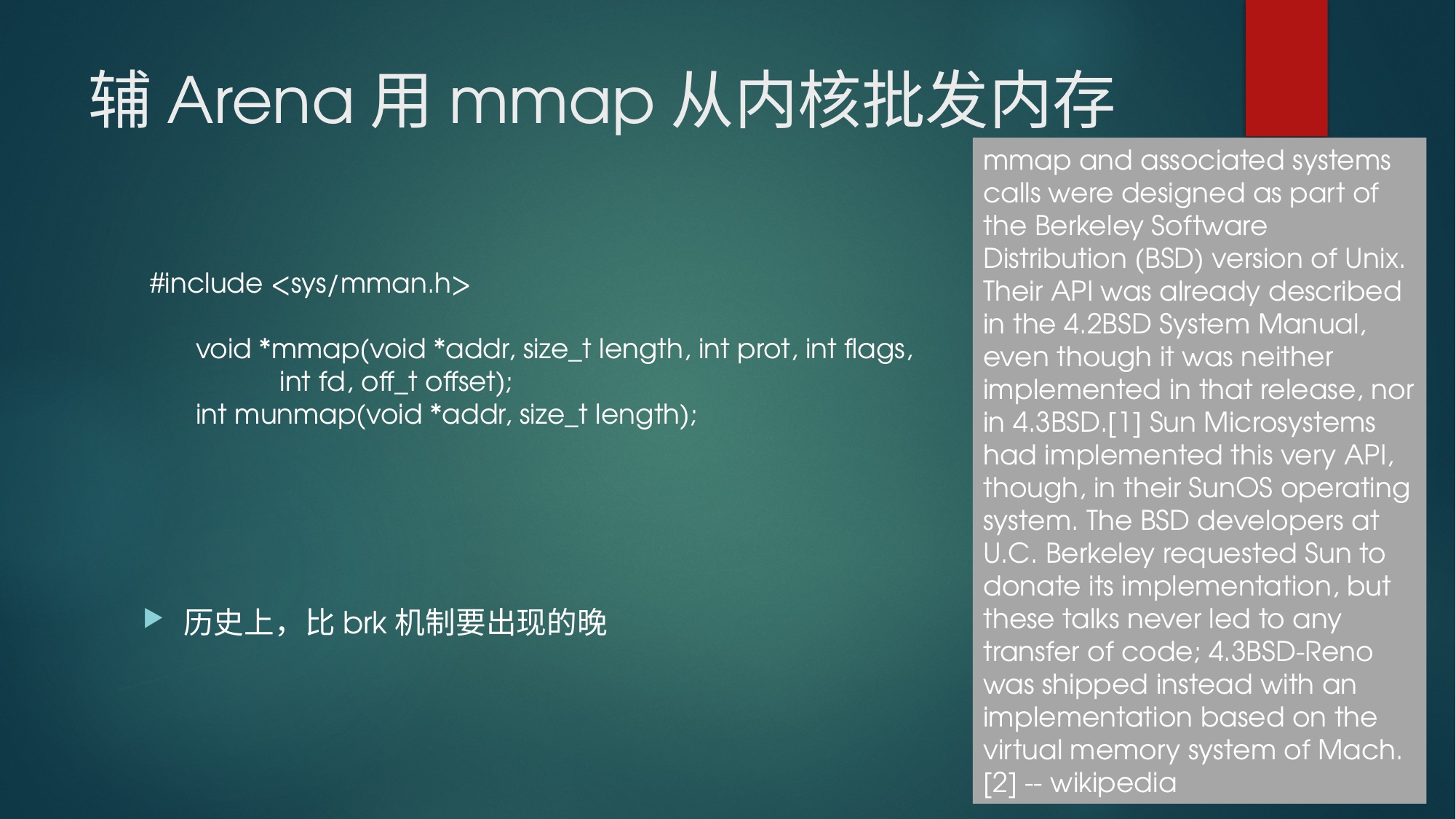

# 辅Arena用mmap从内核批发内存
mmap and associated systems calls were designed as part of the Berkeley Software Distribution (BSD) version of Unix. Their API was already described in the 4.2BSD System Manual, even though it was neither implemented in that release, nor in 4.3BSD.[1] Sun Microsystems had implemented this very API, though, in their SunOS operating system. The BSD developers at U.C. Berkeley requested Sun to donate its implementation, but these talks never led to any transfer of code; 4.3BSD-Reno was shipped instead with an implementation based on the virtual memory system of Mach.[2] -- wikipedia
 #include <sys/mman.h>

       void *mmap(void *addr, size_t length, int prot, int flags,
                  int fd, off_t offset);
       int munmap(void *addr, size_t length);
历史上，比brk机制要出现的晚